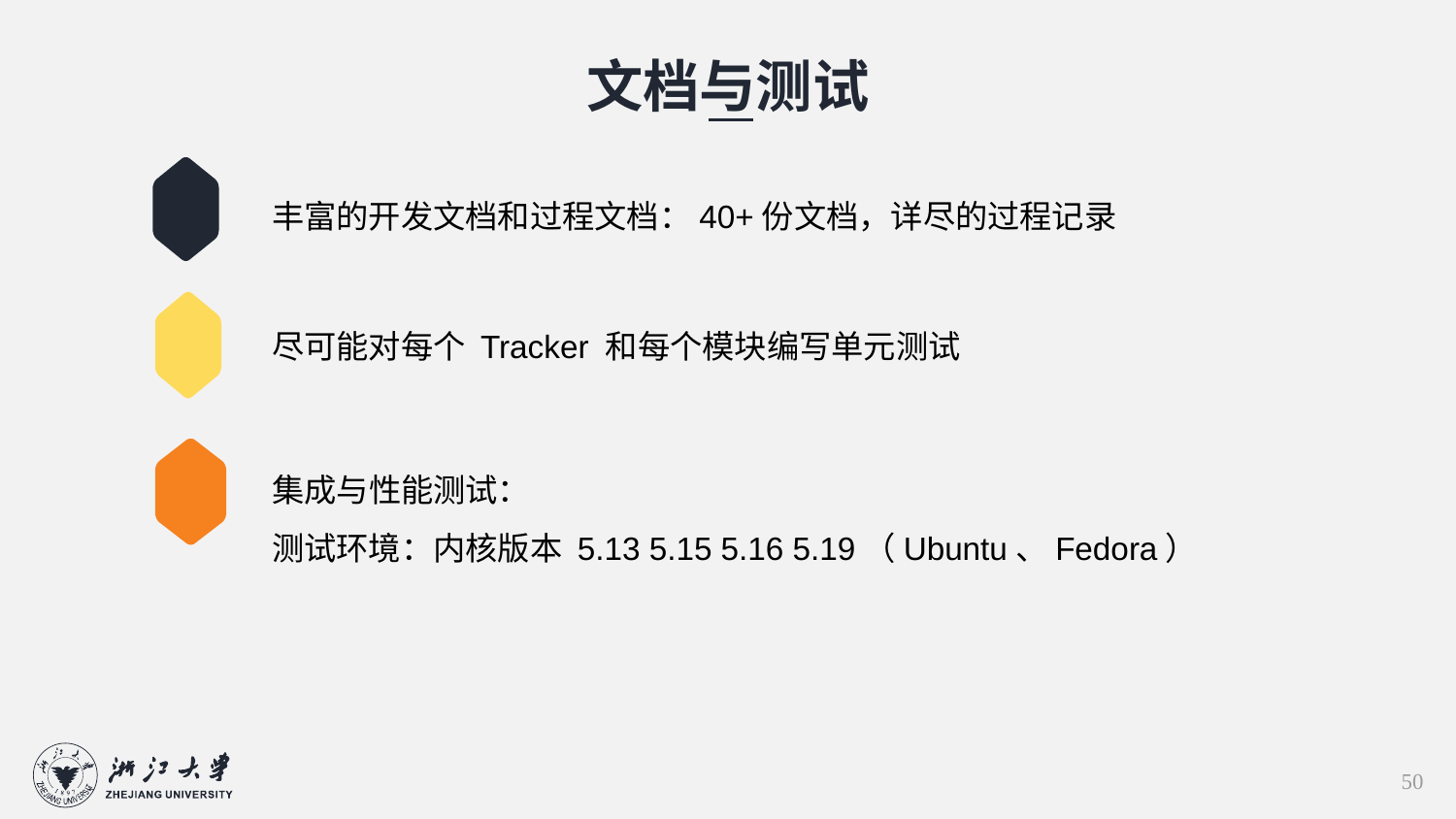

文档与测试

丰富的开发文档和过程文档：40+份文档，详尽的过程记录

尽可能对每个 Tracker 和每个模块编写单元测试

集成与性能测试：
测试环境：内核版本 5.13 5.15 5.16 5.19（Ubuntu、Fedora）
50